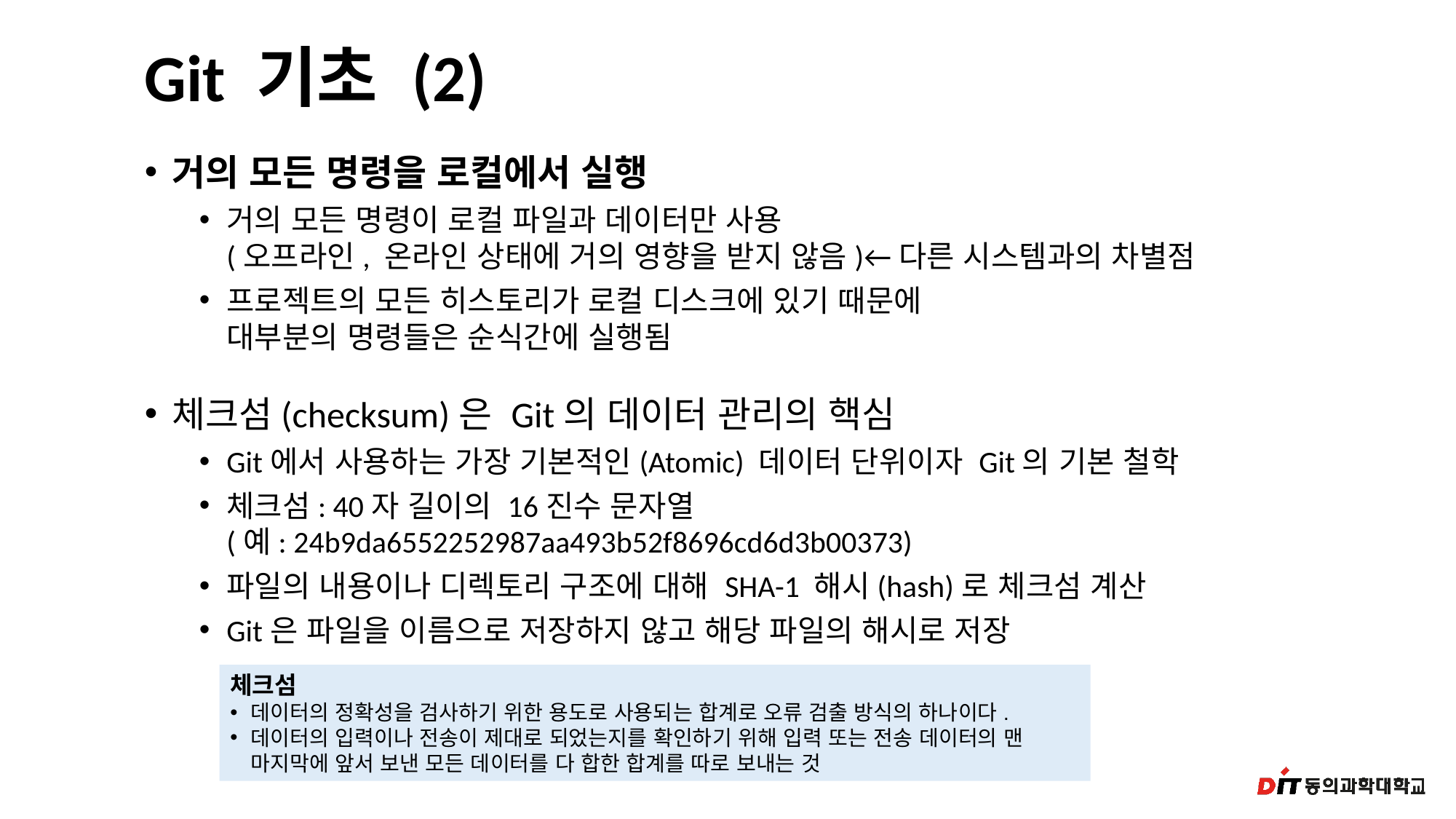

# Git 기초 (2)
거의 모든 명령을 로컬에서 실행
거의 모든 명령이 로컬 파일과 데이터만 사용
(오프라인, 온라인 상태에 거의 영향을 받지 않음)←다른 시스템과의 차별점
프로젝트의 모든 히스토리가 로컬 디스크에 있기 때문에
대부분의 명령들은 순식간에 실행됨
체크섬(checksum)은 Git의 데이터 관리의 핵심
Git에서 사용하는 가장 기본적인(Atomic) 데이터 단위이자 Git의 기본 철학
체크섬: 40자 길이의 16진수 문자열
(예: 24b9da6552252987aa493b52f8696cd6d3b00373)
파일의 내용이나 디렉토리 구조에 대해 SHA-1 해시(hash)로 체크섬 계산
Git은 파일을 이름으로 저장하지 않고 해당 파일의 해시로 저장
체크섬
데이터의 정확성을 검사하기 위한 용도로 사용되는 합계로 오류 검출 방식의 하나이다.
데이터의 입력이나 전송이 제대로 되었는지를 확인하기 위해 입력 또는 전송 데이터의 맨 마지막에 앞서 보낸 모든 데이터를 다 합한 합계를 따로 보내는 것